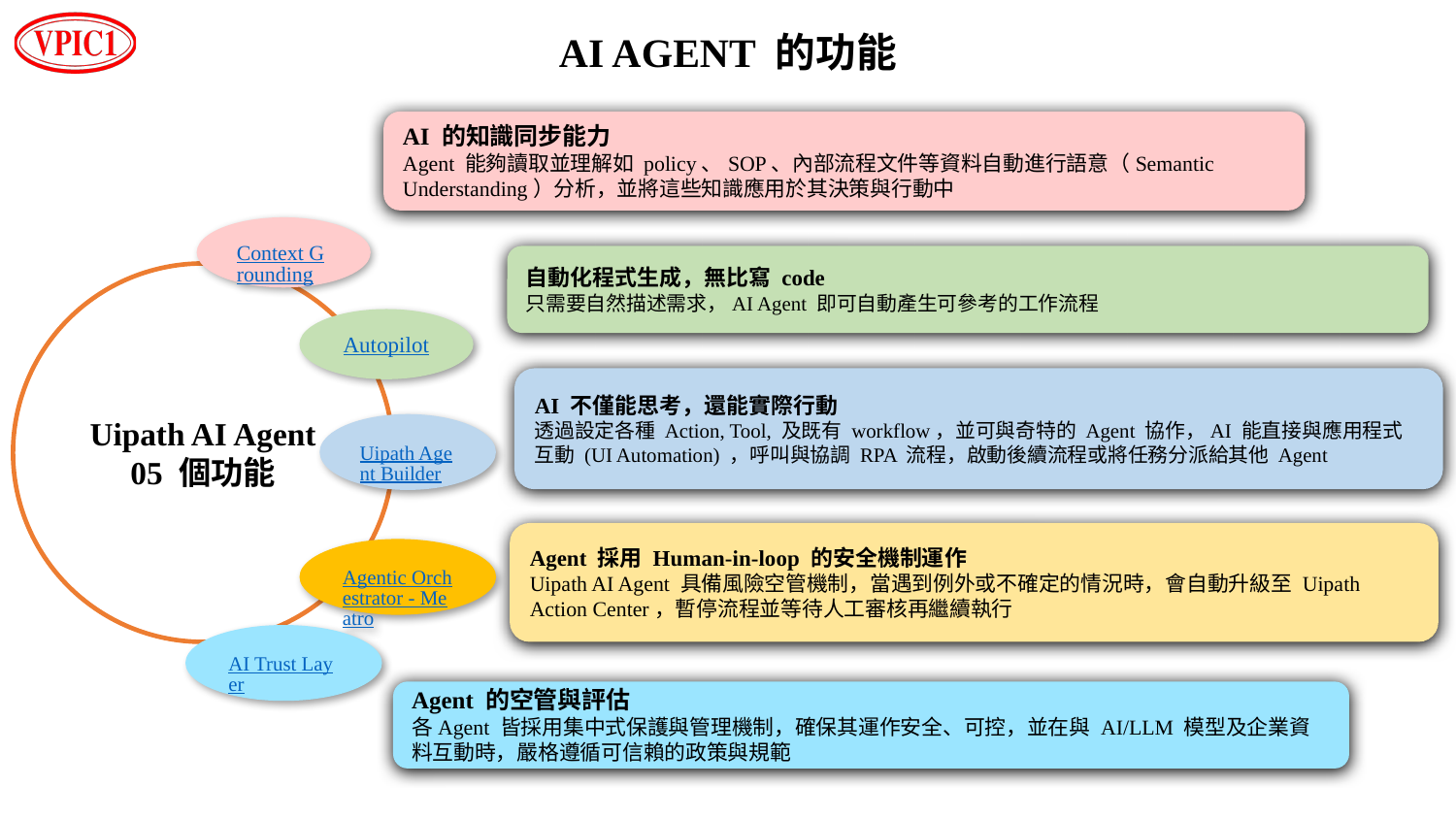

AI AGENT 的功能
AI 的知識同步能力
Agent 能夠讀取並理解如 policy、SOP、內部流程文件等資料自動進行語意（Semantic Understanding）分析，並將這些知識應用於其決策與行動中
Context Grounding
自動化程式生成，無比寫 code
只需要自然描述需求，AI Agent 即可自動產生可參考的工作流程
Uipath AI Agent
05 個功能
Autopilot
AI 不僅能思考，還能實際行動
透過設定各種 Action, Tool, 及既有 workflow，並可與奇特的 Agent 協作，AI 能直接與應用程式互動 (UI Automation) ，呼叫與協調 RPA 流程，啟動後續流程或將任務分派給其他 Agent
Uipath Agent Builder
Agent 採用 Human-in-loop 的安全機制運作
Uipath AI Agent 具備風險空管機制，當遇到例外或不確定的情況時，會自動升級至 Uipath Action Center，暫停流程並等待人工審核再繼續執行
Agentic Orchestrator - Meatro
AI Trust Layer
Agent 的空管與評估
各Agent 皆採用集中式保護與管理機制，確保其運作安全、可控，並在與 AI/LLM 模型及企業資料互動時，嚴格遵循可信賴的政策與規範